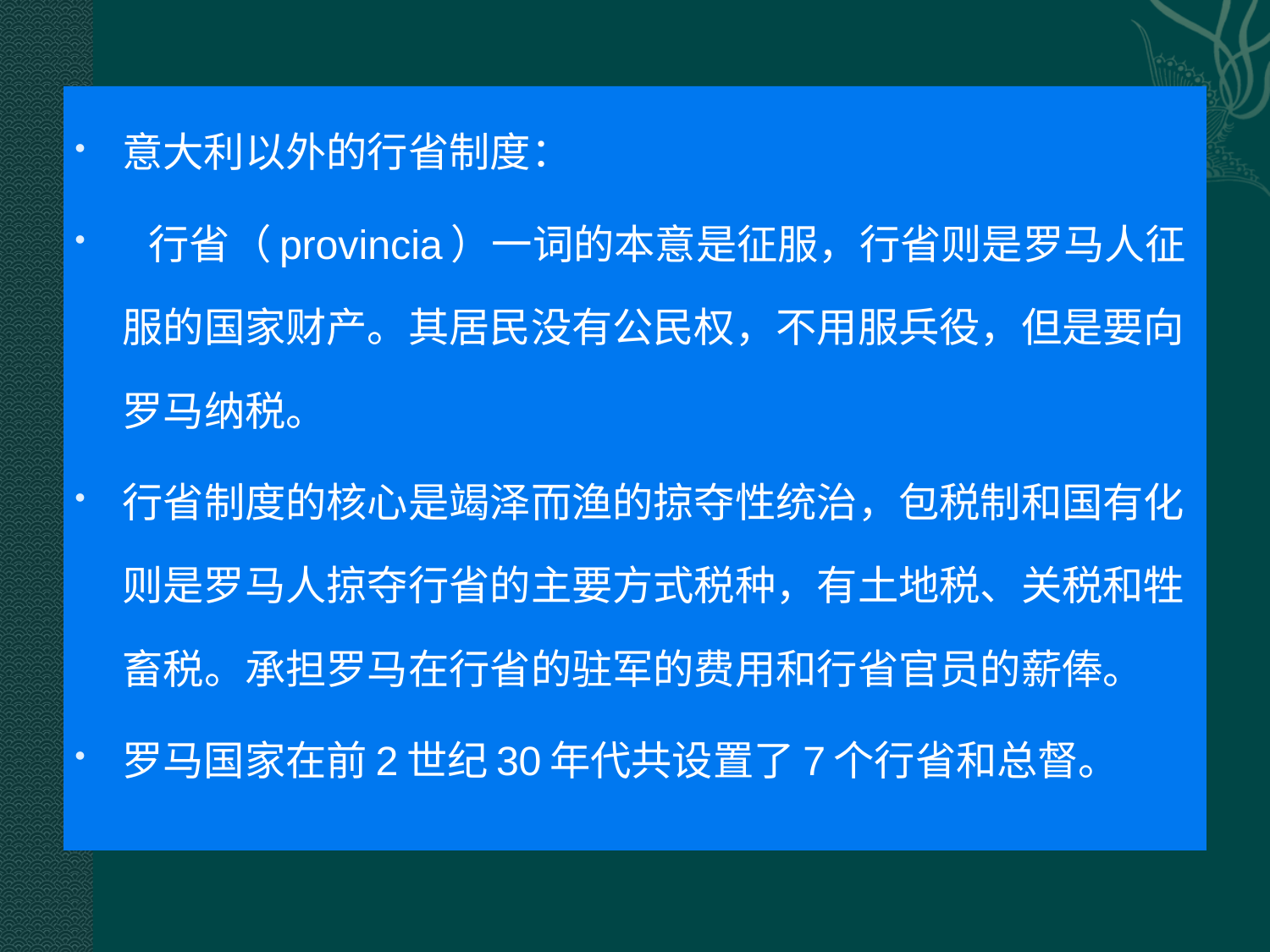

意大利以外的行省制度：
  行省（provincia）一词的本意是征服，行省则是罗马人征服的国家财产。其居民没有公民权，不用服兵役，但是要向罗马纳税。
行省制度的核心是竭泽而渔的掠夺性统治，包税制和国有化则是罗马人掠夺行省的主要方式税种，有土地税、关税和牲畜税。承担罗马在行省的驻军的费用和行省官员的薪俸。
罗马国家在前2世纪30年代共设置了7个行省和总督。